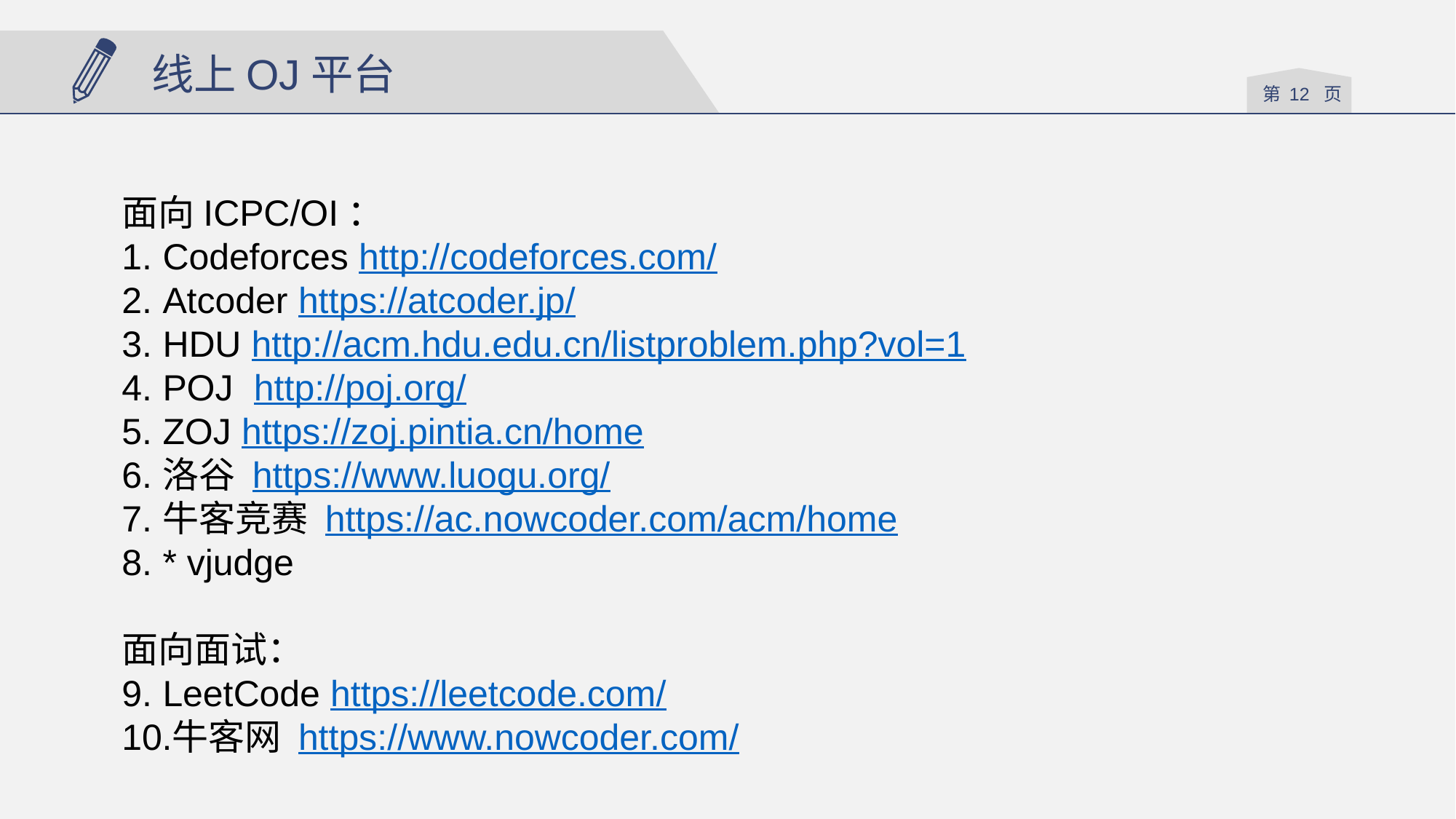

线上OJ平台
面向ICPC/OI：
Codeforces http://codeforces.com/
Atcoder https://atcoder.jp/
HDU http://acm.hdu.edu.cn/listproblem.php?vol=1
POJ  http://poj.org/
ZOJ https://zoj.pintia.cn/home
洛谷 https://www.luogu.org/
牛客竞赛 https://ac.nowcoder.com/acm/home
* vjudge

面向面试：
LeetCode https://leetcode.com/
牛客网 https://www.nowcoder.com/